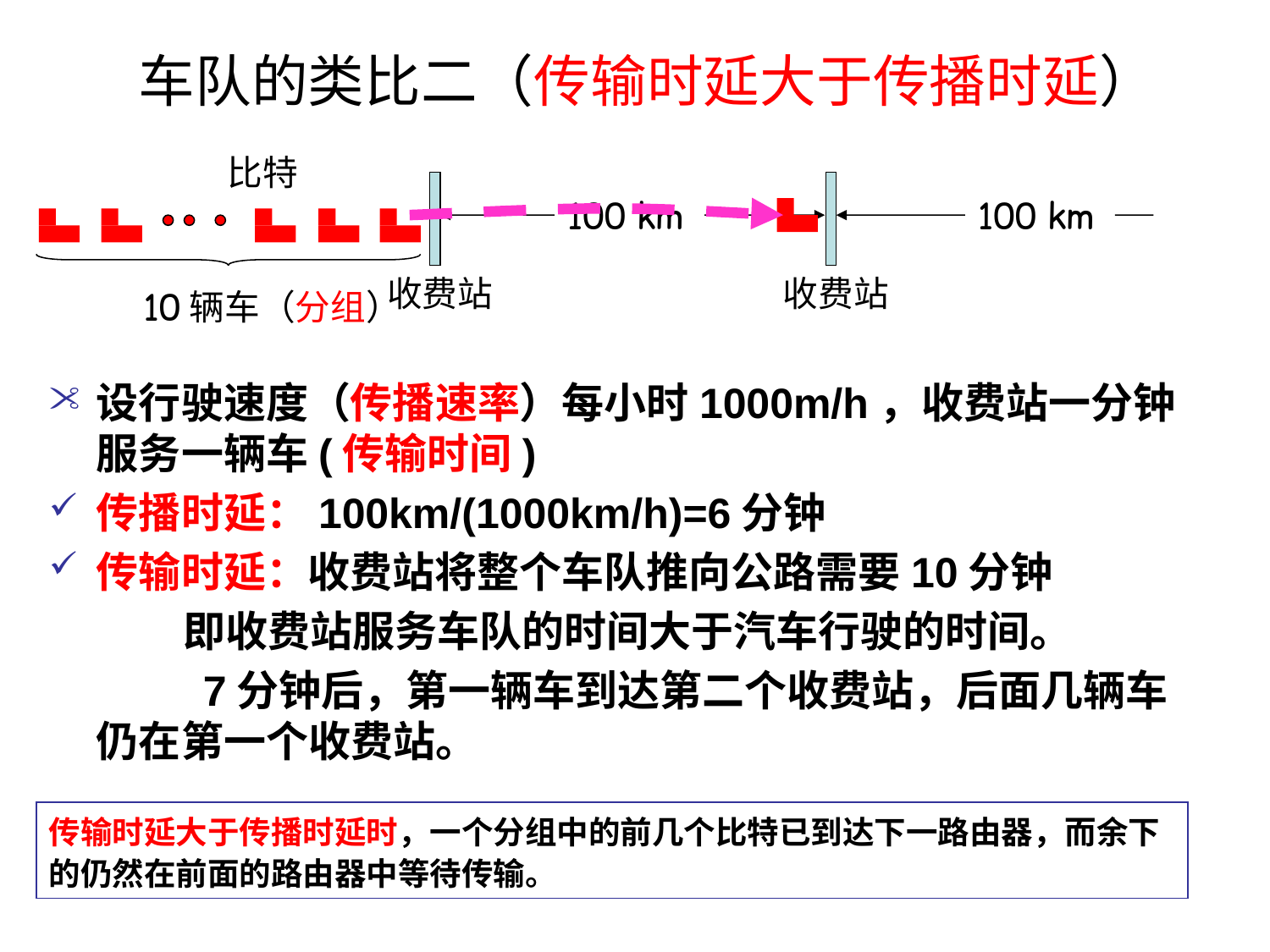

# 车队的类比二（传输时延大于传播时延）

比特

收费站

收费站
100 km
100 km

10辆车（分组）
设行驶速度（传播速率）每小时1000m/h，收费站一分钟服务一辆车(传输时间)
传播时延：100km/(1000km/h)=6分钟
传输时延：收费站将整个车队推向公路需要10分钟
             即收费站服务车队的时间大于汽车行驶的时间。
             7分钟后，第一辆车到达第二个收费站，后面几辆车仍在第一个收费站。
传输时延大于传播时延时，一个分组中的前几个比特已到达下一路由器，而余下的仍然在前面的路由器中等待传输。
66